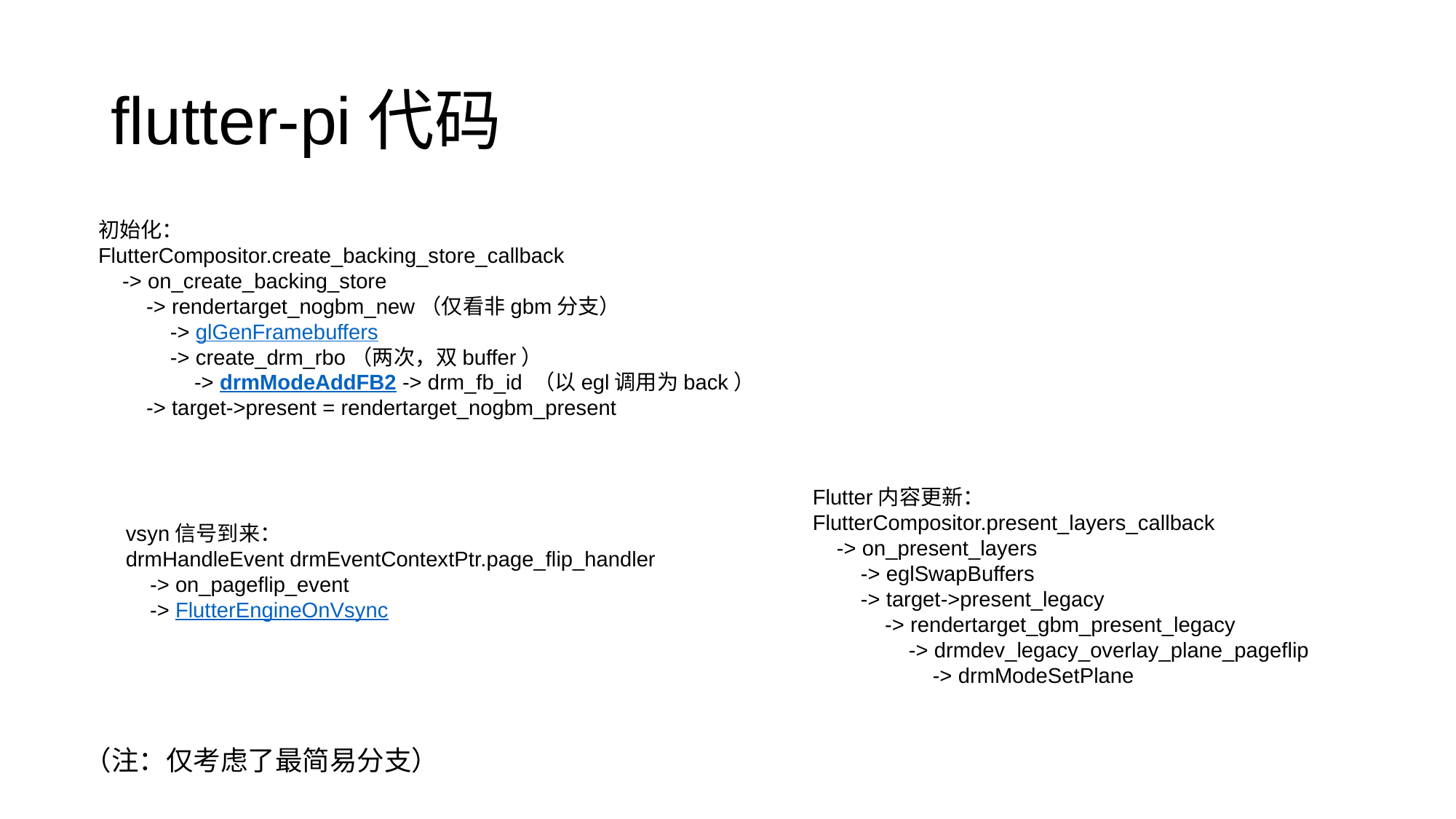

# flutter-pi代码
初始化：
FlutterCompositor.create_backing_store_callback
    -> on_create_backing_store
        -> rendertarget_nogbm_new（仅看非gbm分支）
            -> glGenFramebuffers
            -> create_drm_rbo（两次，双buffer）
                -> drmModeAddFB2 -> drm_fb_id （以egl调用为back）
        -> target->present = rendertarget_nogbm_present

Flutter内容更新：
FlutterCompositor.present_layers_callback
    -> on_present_layers
        -> eglSwapBuffers
        -> target->present_legacy
            -> rendertarget_gbm_present_legacy
                -> drmdev_legacy_overlay_plane_pageflip
                    -> drmModeSetPlane
vsyn信号到来：
drmHandleEvent drmEventContextPtr.page_flip_handler
    -> on_pageflip_event
    -> FlutterEngineOnVsync
（注：仅考虑了最简易分支）